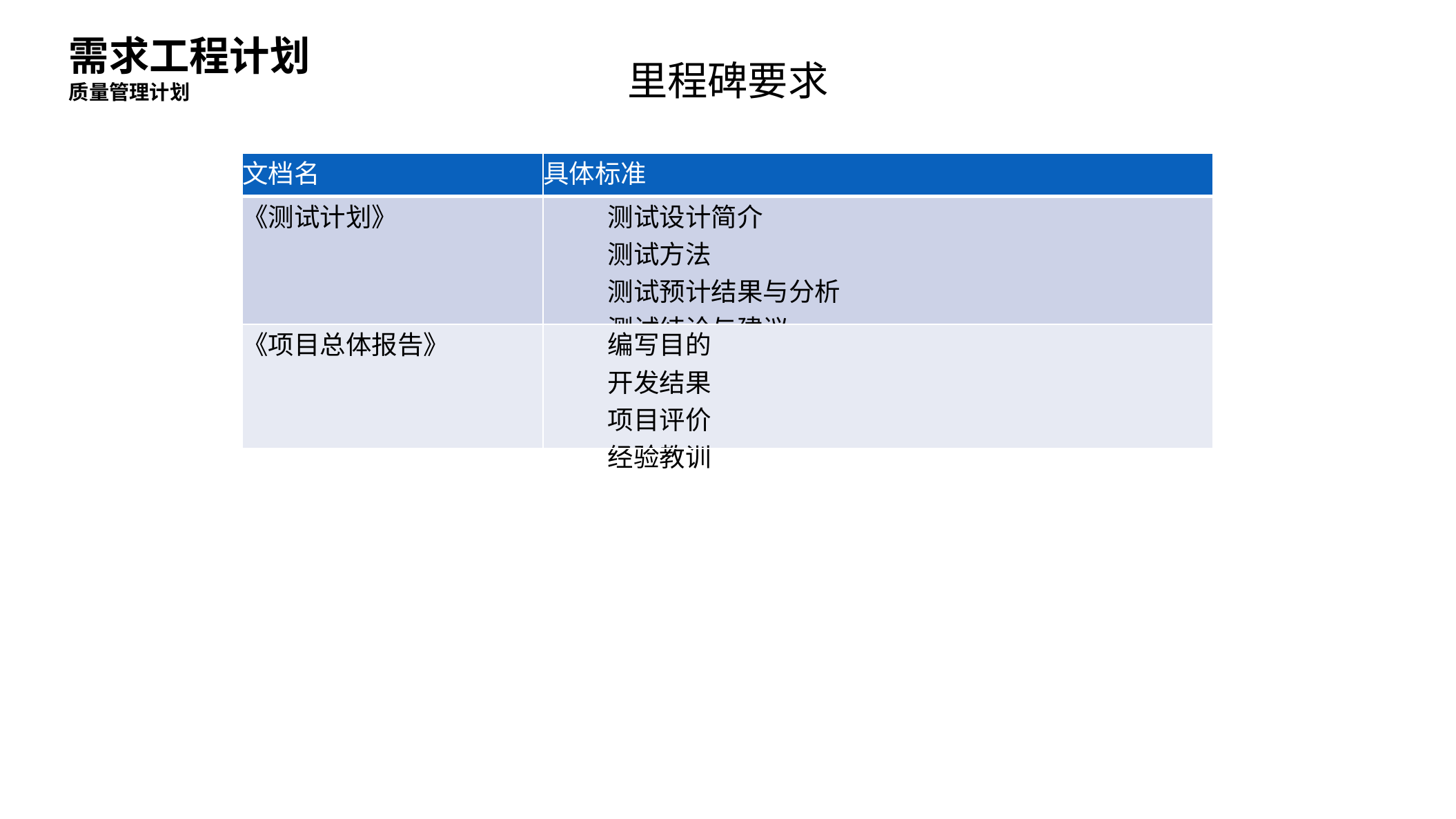

需求工程计划
里程碑要求
质量管理计划
| 文档名 | 具体标准 |
| --- | --- |
| 《测试计划》 | 测试设计简介 测试方法 测试预计结果与分析 测试结论与建议 |
| 《项目总体报告》 | 编写目的 开发结果 项目评价 经验教训 |